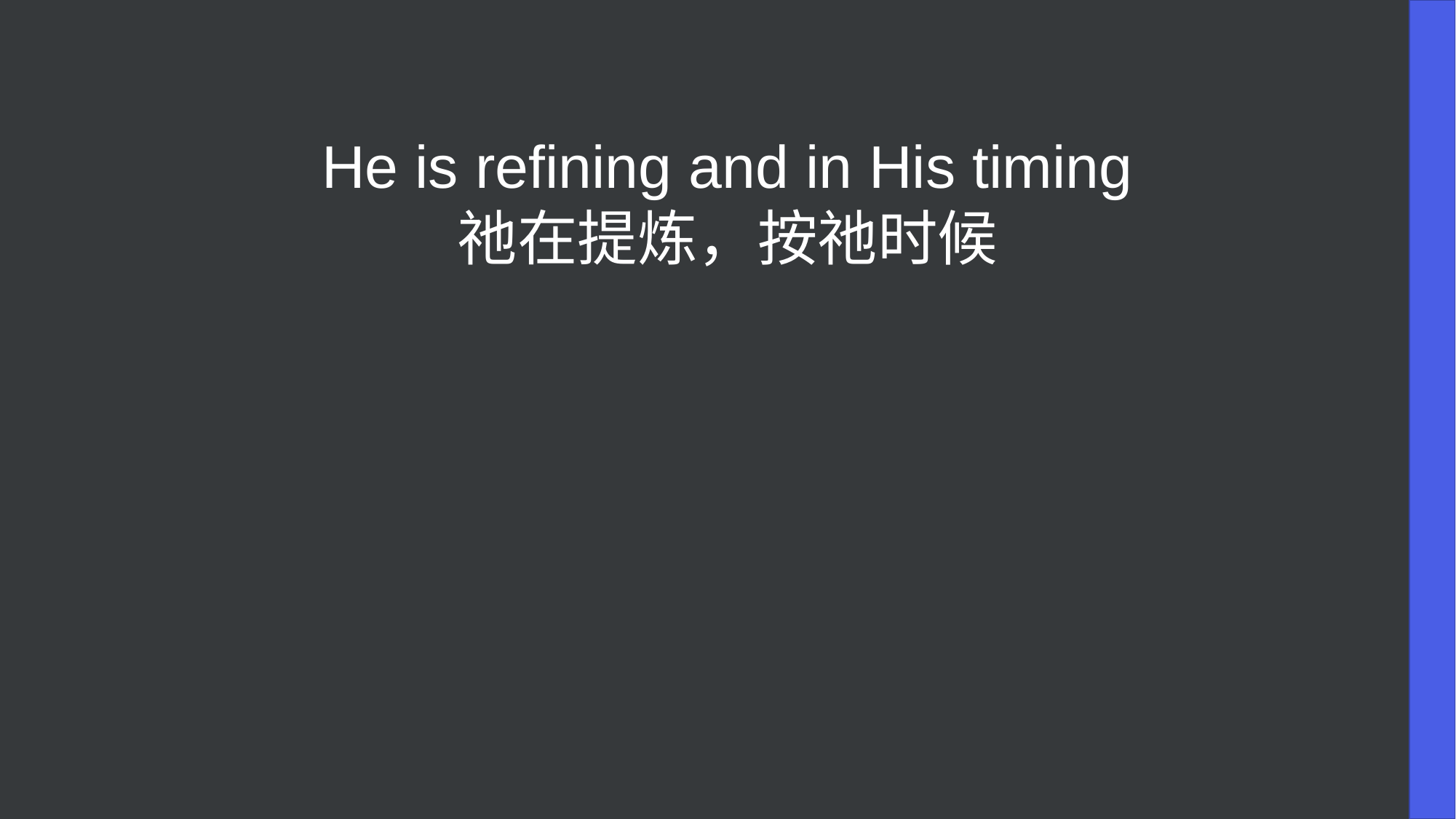

He is refining and in His timing
祂在提炼，按祂时候